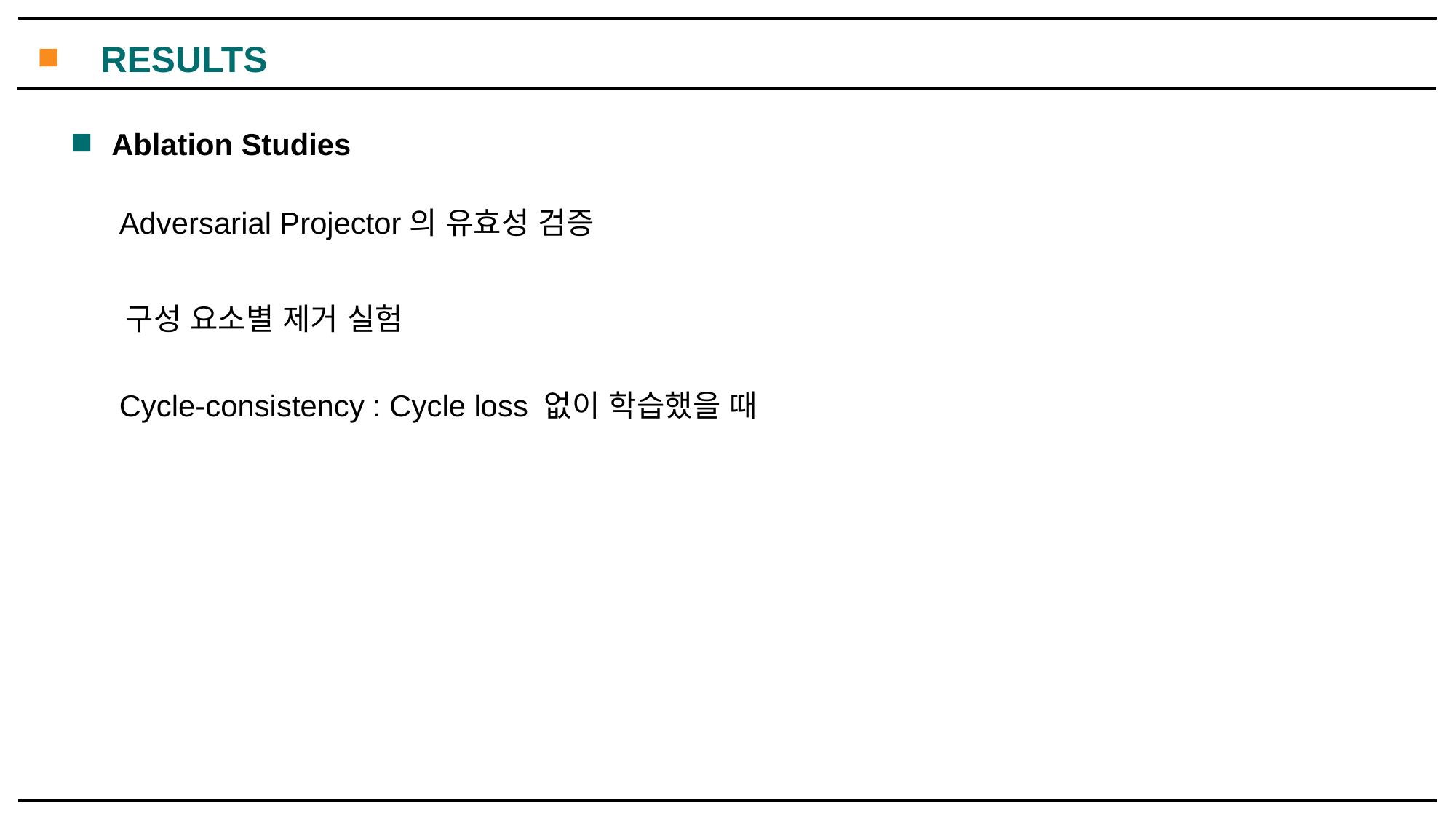

■
 RESULTS
■
Ablation Studies
Adversarial Projector의 유효성 검증
구성 요소별 제거 실험
Cycle-consistency : Cycle loss 없이 학습했을 때